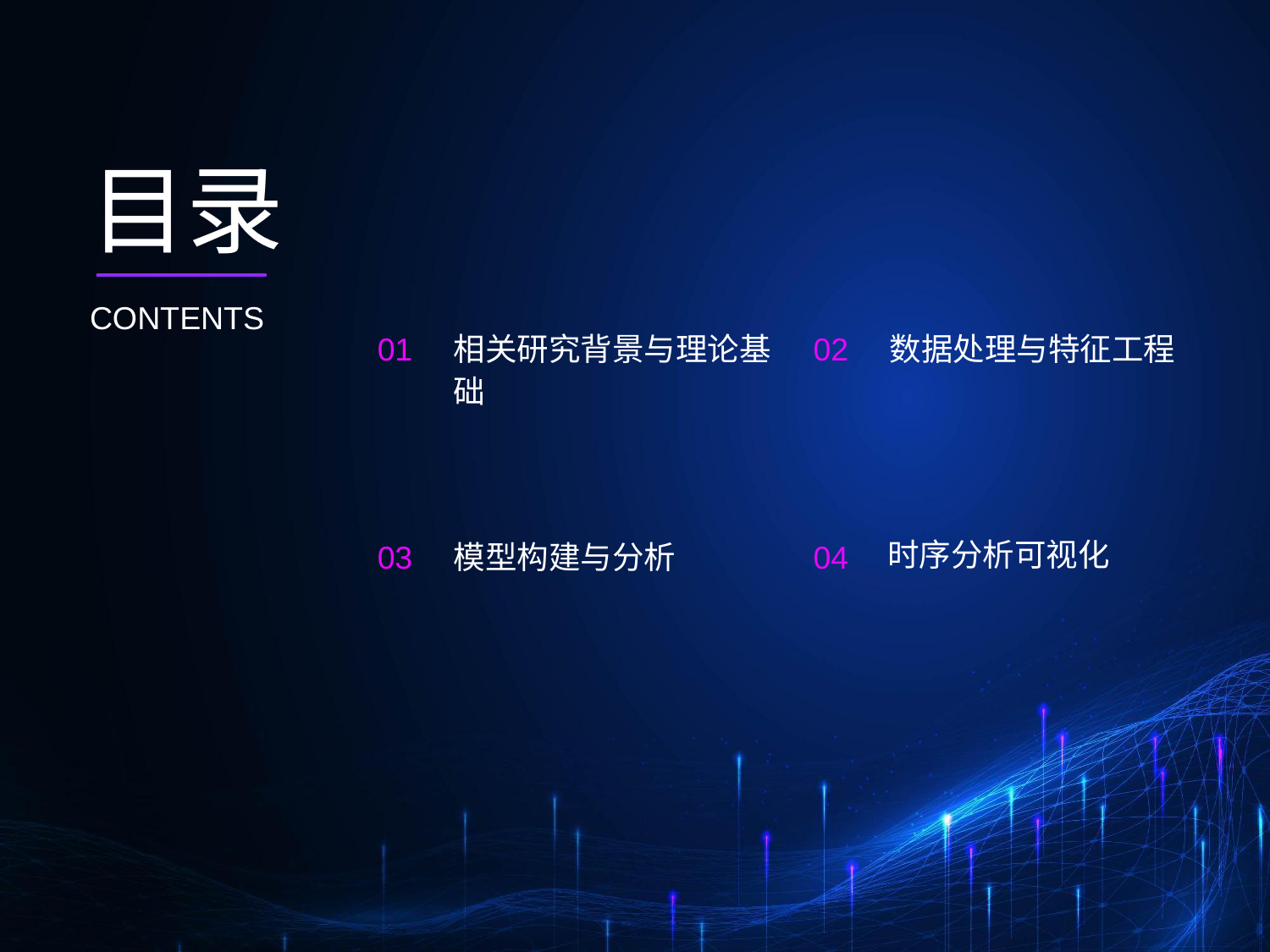

目录
CONTENTS
相关研究背景与理论基础
数据处理与特征工程
01
02
时序分析可视化
03
模型构建与分析
04